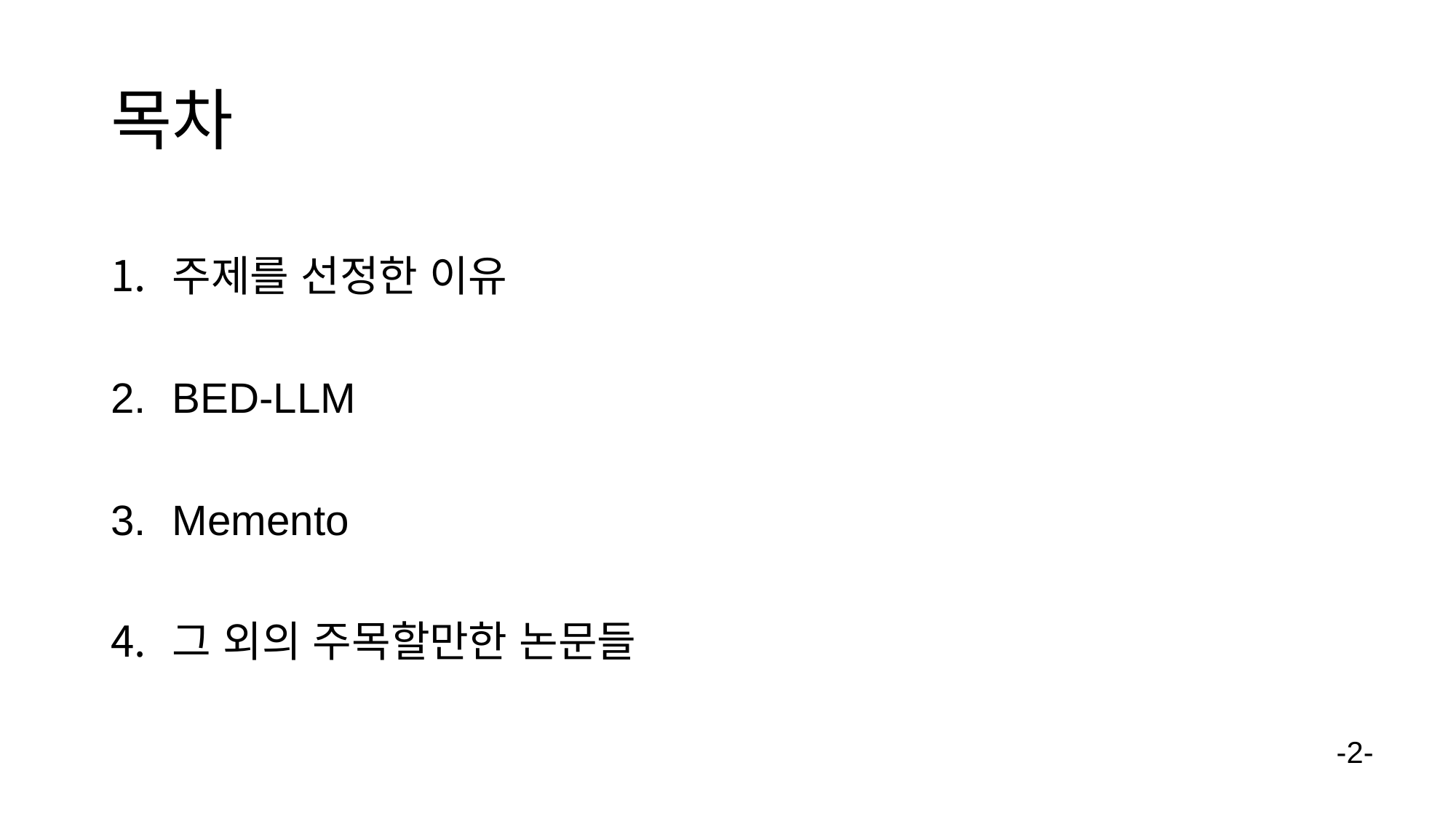

# 목차
주제를 선정한 이유

BED-LLM

Memento

그 외의 주목할만한 논문들
-2-